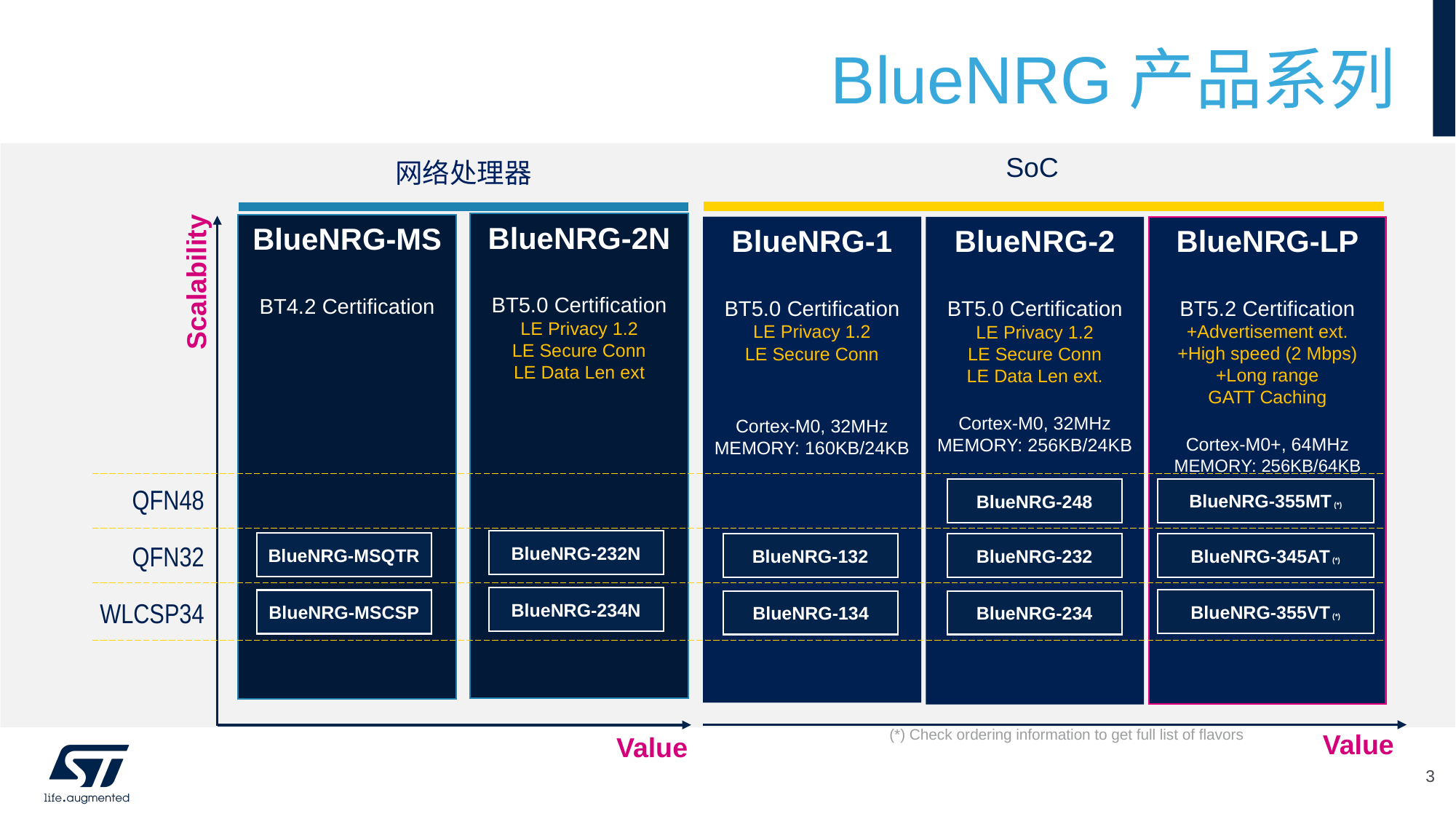

# BlueNRG产品系列

SoC
网络处理器
BlueNRG-2N

BT5.0 Certification
LE Privacy 1.2
LE Secure Conn
LE Data Len ext

BlueNRG-MS

BT4.2 Certification

BlueNRG-LP

BT5.2 Certification
+Advertisement ext.
+High speed (2 Mbps)
+Long range
GATT Caching

Cortex-M0+, 64MHz
MEMORY: 256KB/64KB
BlueNRG-1

BT5.0 Certification
LE Privacy 1.2
LE Secure Conn

Cortex-M0, 32MHz
MEMORY: 160KB/24KB
BlueNRG-2

BT5.0 Certification
LE Privacy 1.2
LE Secure Conn
LE Data Len ext.

Cortex-M0, 32MHz
MEMORY: 256KB/24KB
Scalability
QFN48
BlueNRG-355MT (*)
BlueNRG-248
BlueNRG-232N
BlueNRG-MSQTR
BlueNRG-345AT (*)
BlueNRG-232
BlueNRG-132
QFN32
BlueNRG-234N
BlueNRG-355VT (*)
BlueNRG-MSCSP
BlueNRG-134
BlueNRG-234
WLCSP34
(*) Check ordering information to get full list of flavors
Value
Value
3